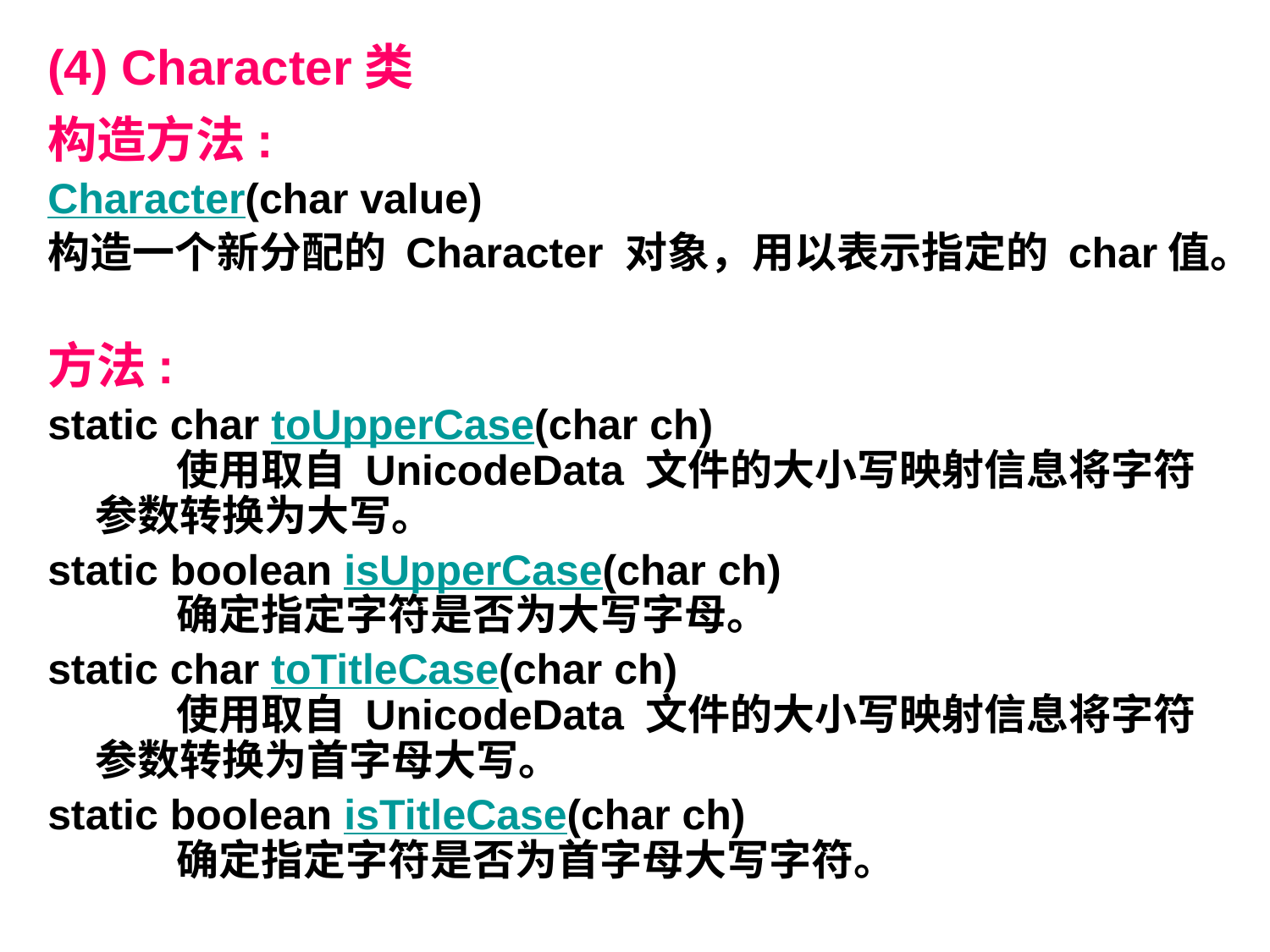

(4) Character类
构造方法:
Character(char value)
构造一个新分配的 Character 对象，用以表示指定的 char值。

方法:
static char toUpperCase(char ch)
      使用取自 UnicodeData 文件的大小写映射信息将字符参数转换为大写。
static boolean isUpperCase(char ch)
      确定指定字符是否为大写字母。
static char toTitleCase(char ch)
      使用取自 UnicodeData 文件的大小写映射信息将字符参数转换为首字母大写。
static boolean isTitleCase(char ch)
      确定指定字符是否为首字母大写字符。